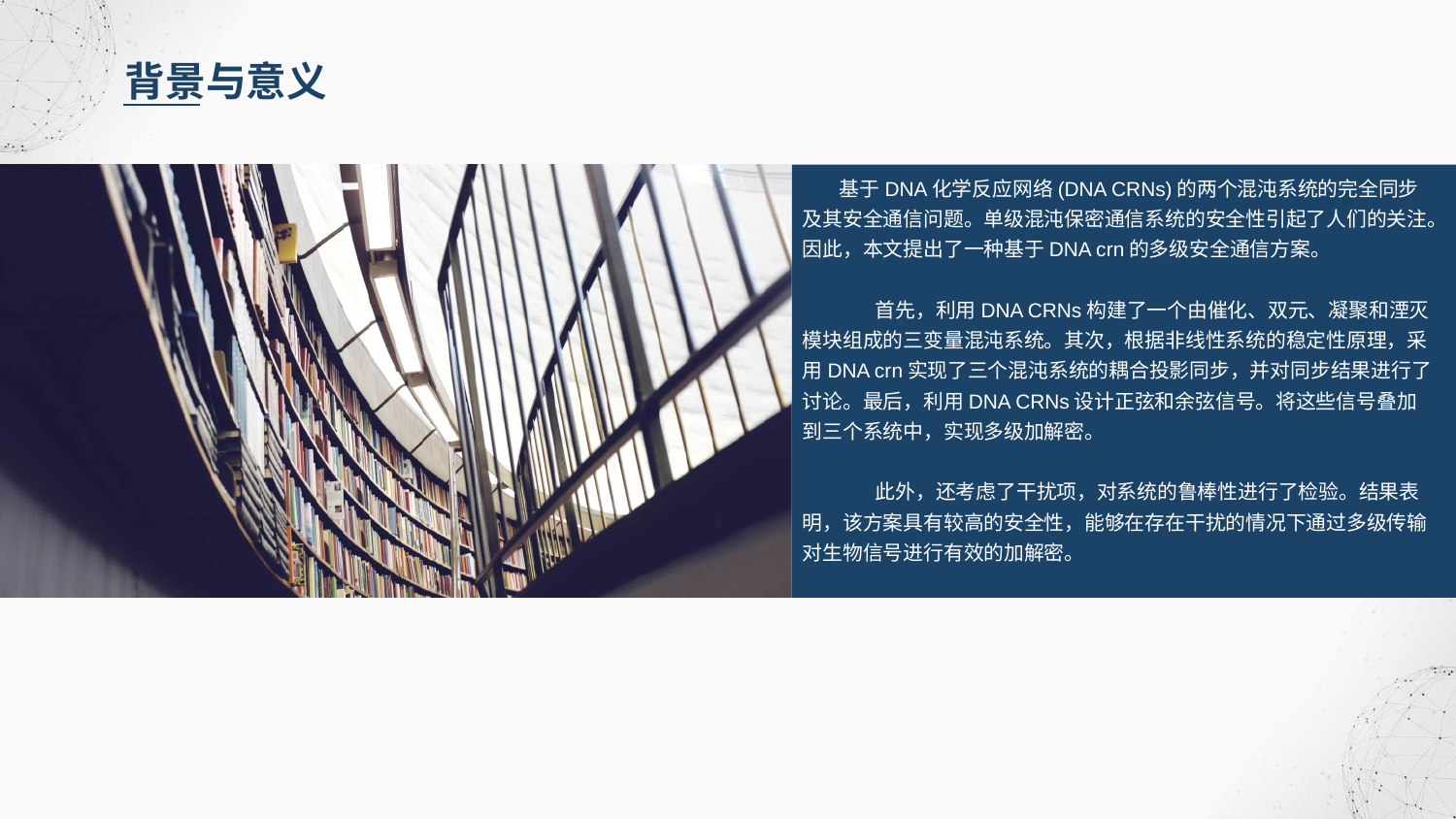

背景与意义

       基于DNA化学反应网络(DNA CRNs)的两个混沌系统的完全同步及其安全通信问题。单级混沌保密通信系统的安全性引起了人们的关注。因此，本文提出了一种基于DNA crn的多级安全通信方案。

首先，利用DNA CRNs构建了一个由催化、双元、凝聚和湮灭模块组成的三变量混沌系统。其次，根据非线性系统的稳定性原理，采用DNA crn实现了三个混沌系统的耦合投影同步，并对同步结果进行了讨论。最后，利用DNA CRNs设计正弦和余弦信号。将这些信号叠加到三个系统中，实现多级加解密。

此外，还考虑了干扰项，对系统的鲁棒性进行了检验。结果表明，该方案具有较高的安全性，能够在存在干扰的情况下通过多级传输对生物信号进行有效的加解密。